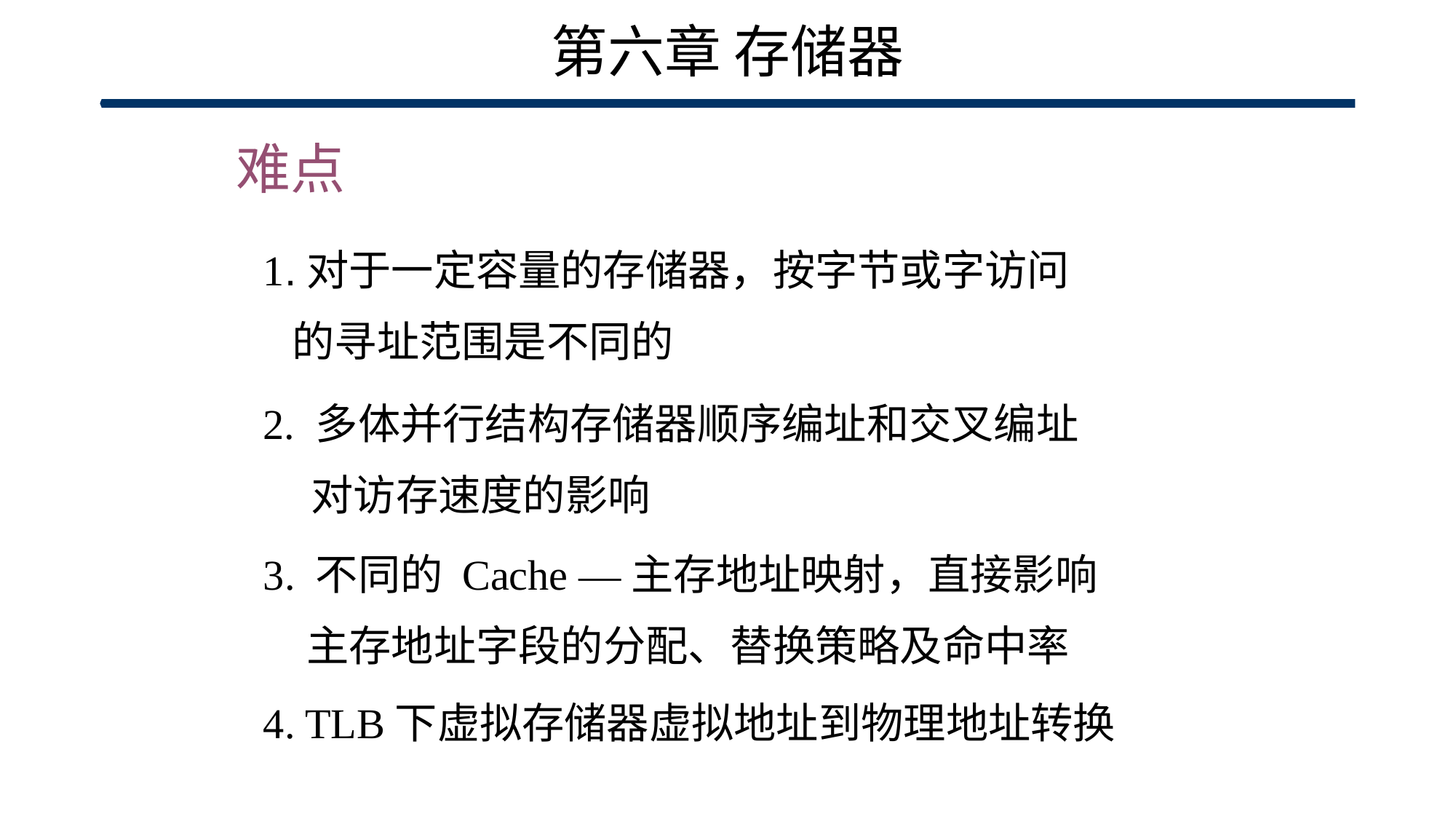

# 第六章 存储器
难点

1.对于一定容量的存储器，按字节或字访问
  的寻址范围是不同的
2. 多体并行结构存储器顺序编址和交叉编址
    对访存速度的影响
3. 不同的 Cache —主存地址映射，直接影响主存地址字段的分配、替换策略及命中率
4. TLB下虚拟存储器虚拟地址到物理地址转换